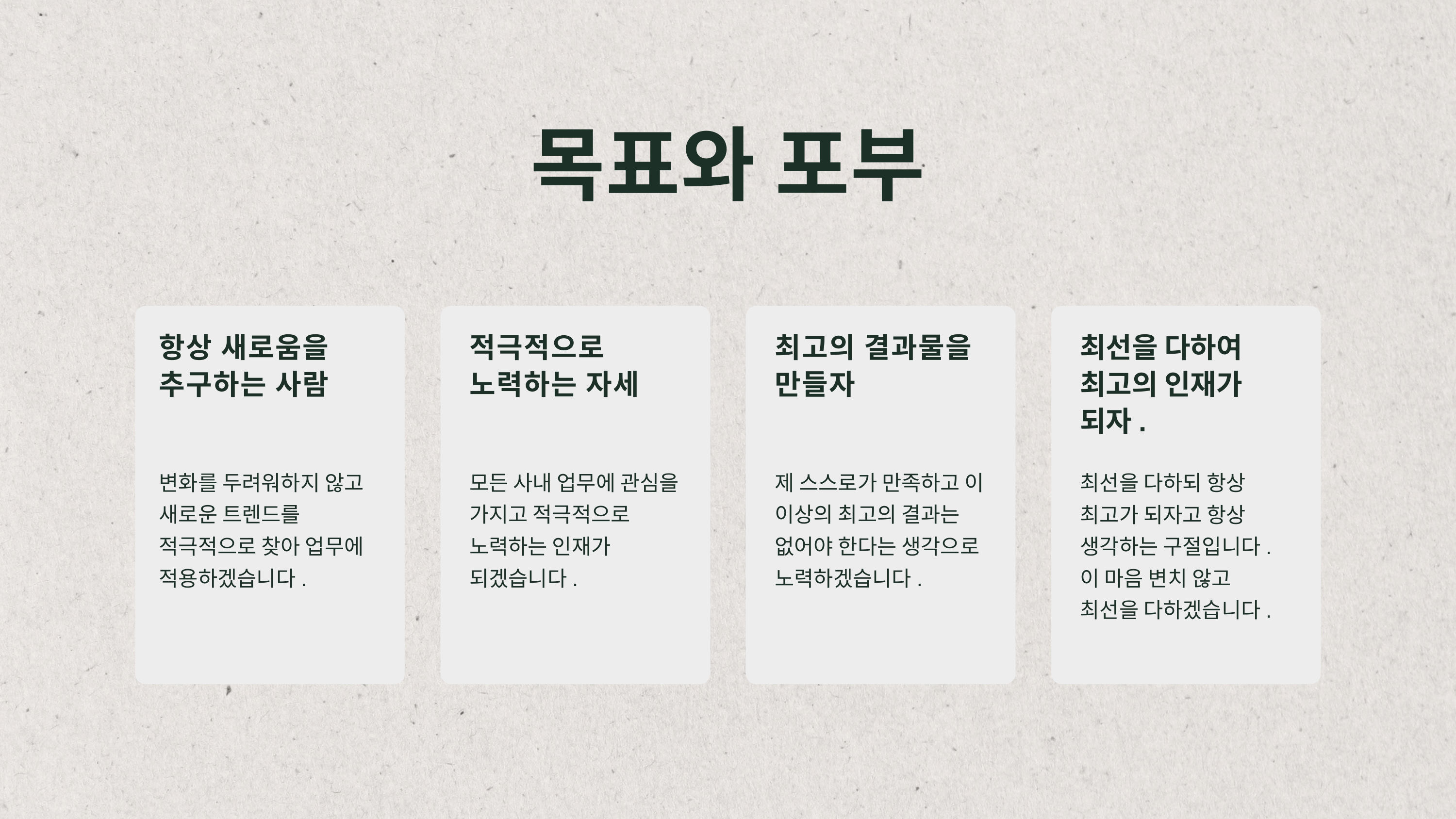

목표와 포부

항상 새로움을
추구하는 사람
적극적으로
노력하는 자세
최고의 결과물을
만들자

최선을 다하여
최고의 인재가
되자.
변화를 두려워하지 않고 새로운 트렌드를
적극적으로 찾아 업무에
적용하겠습니다.
모든 사내 업무에 관심을 가지고 적극적으로 노력하는 인재가 되겠습니다.
제 스스로가 만족하고 이 이상의 최고의 결과는 없어야 한다는 생각으로 노력하겠습니다.
최선을 다하되 항상 최고가 되자고 항상 생각하는 구절입니다.
이 마음 변치 않고 최선을 다하겠습니다.